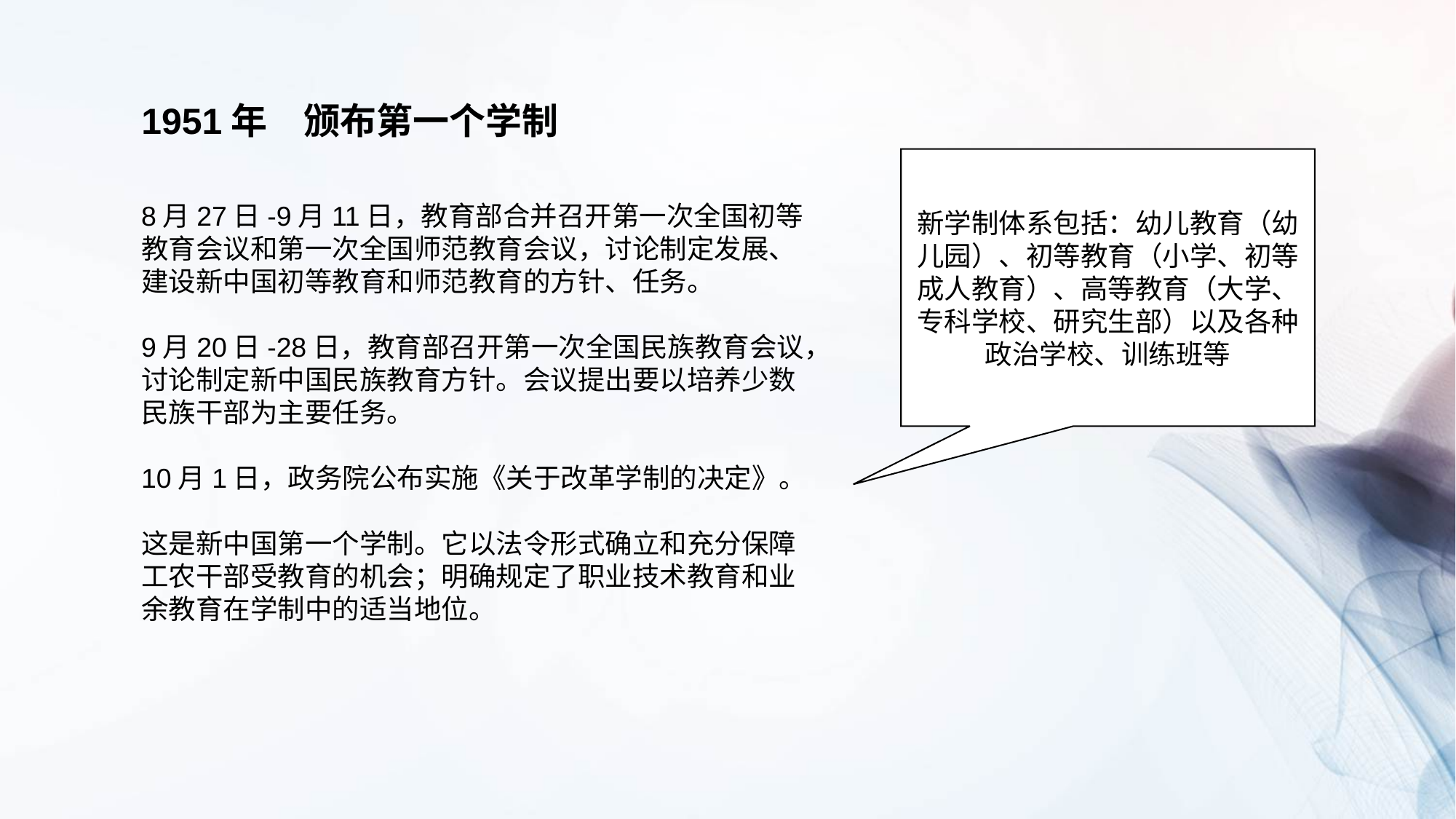

1951年　颁布第一个学制
新学制体系包括：幼儿教育（幼儿园）、初等教育（小学、初等成人教育）、高等教育（大学、专科学校、研究生部）以及各种政治学校、训练班等
8月27日-9月11日，教育部合并召开第一次全国初等教育会议和第一次全国师范教育会议，讨论制定发展、建设新中国初等教育和师范教育的方针、任务。

9月20日-28日，教育部召开第一次全国民族教育会议，讨论制定新中国民族教育方针。会议提出要以培养少数民族干部为主要任务。

10月1日，政务院公布实施《关于改革学制的决定》。

这是新中国第一个学制。它以法令形式确立和充分保障工农干部受教育的机会；明确规定了职业技术教育和业余教育在学制中的适当地位。